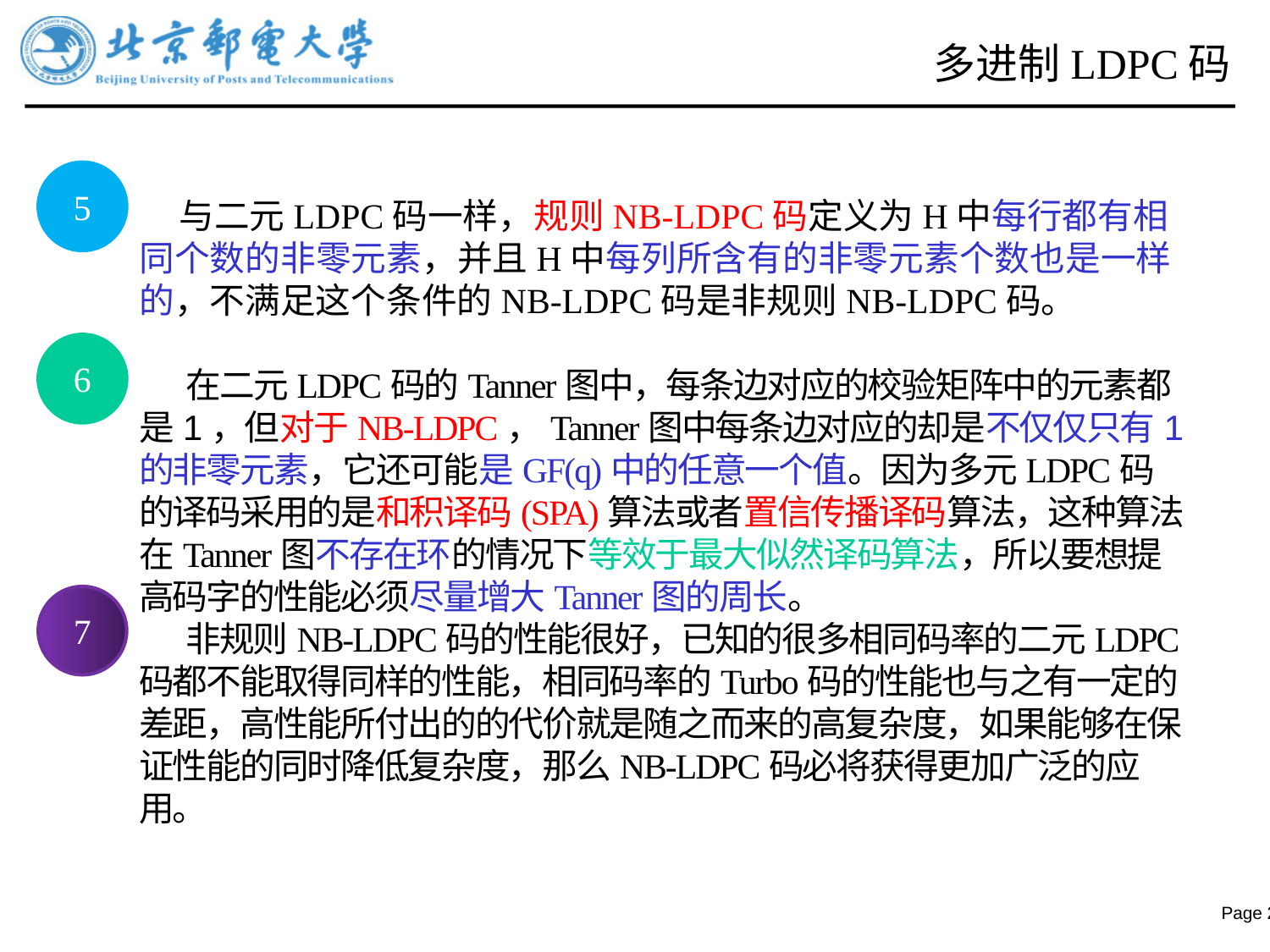

多进制LDPC码
5
    与二元LDPC码一样，规则NB-LDPC码定义为H中每行都有相同个数的非零元素，并且H中每列所含有的非零元素个数也是一样的，不满足这个条件的NB-LDPC码是非规则NB-LDPC码。

      在二元LDPC码的Tanner图中，每条边对应的校验矩阵中的元素都是1，但对于NB-LDPC，Tanner图中每条边对应的却是不仅仅只有1的非零元素，它还可能是GF(q)中的任意一个值。因为多元LDPC码的译码采用的是和积译码(SPA)算法或者置信传播译码算法，这种算法在Tanner图不存在环的情况下等效于最大似然译码算法，所以要想提高码字的性能必须尽量增大Tanner图的周长。
      非规则NB-LDPC码的性能很好，已知的很多相同码率的二元LDPC码都不能取得同样的性能，相同码率的Turbo码的性能也与之有一定的差距，高性能所付出的的代价就是随之而来的高复杂度，如果能够在保证性能的同时降低复杂度，那么NB-LDPC码必将获得更加广泛的应用。
6
7